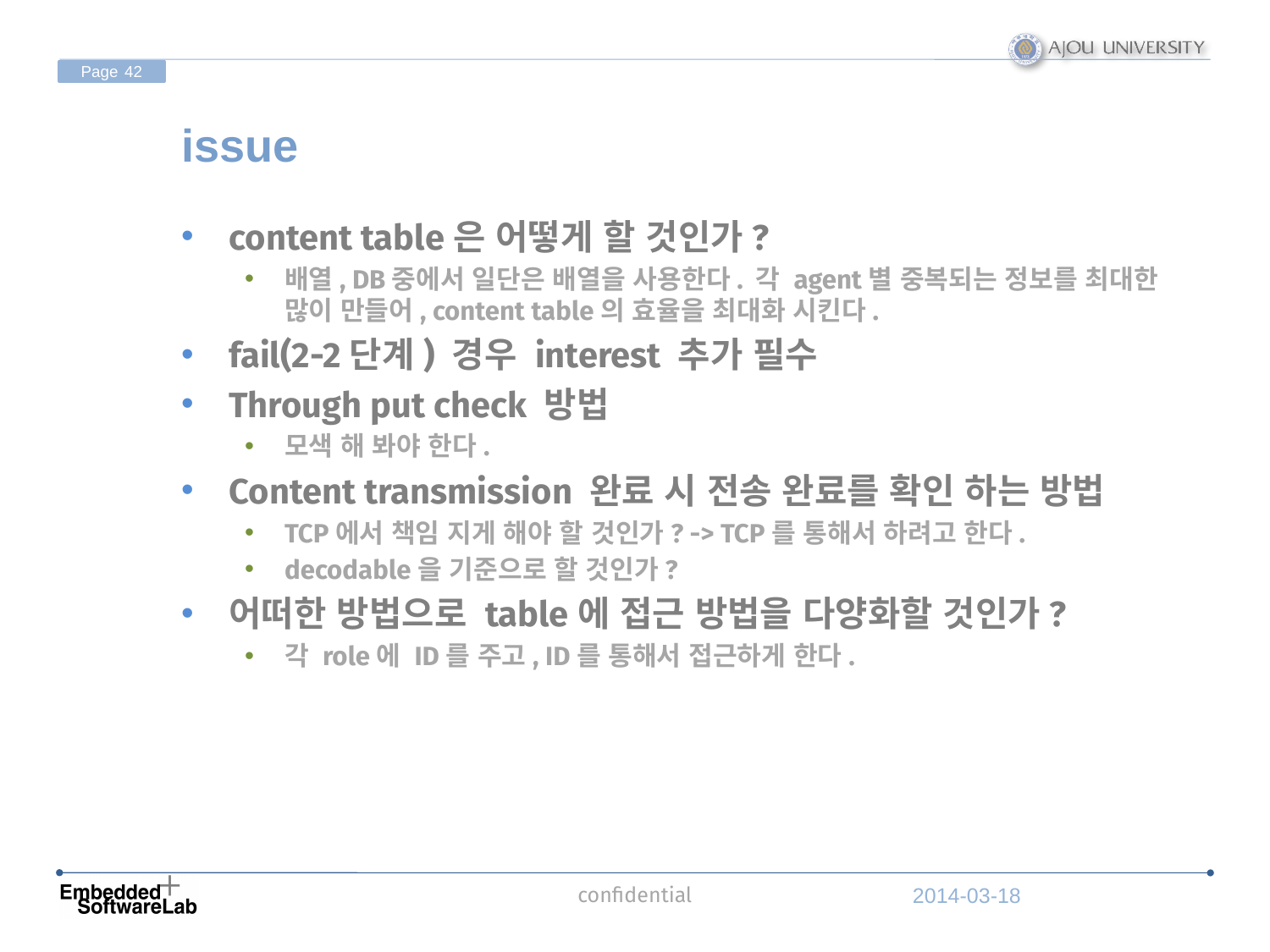

# issue
content table은 어떻게 할 것인가?
배열, DB중에서 일단은 배열을 사용한다. 각 agent별 중복되는 정보를 최대한 많이 만들어, content table의 효율을 최대화 시킨다.
fail(2-2단계) 경우 interest 추가 필수
Through put check 방법
모색 해 봐야 한다.
Content transmission 완료 시 전송 완료를 확인 하는 방법
TCP에서 책임 지게 해야 할 것인가? -> TCP를 통해서 하려고 한다.
decodable을 기준으로 할 것인가?
어떠한 방법으로 table에 접근 방법을 다양화할 것인가?
각 role에 ID를 주고, ID를 통해서 접근하게 한다.